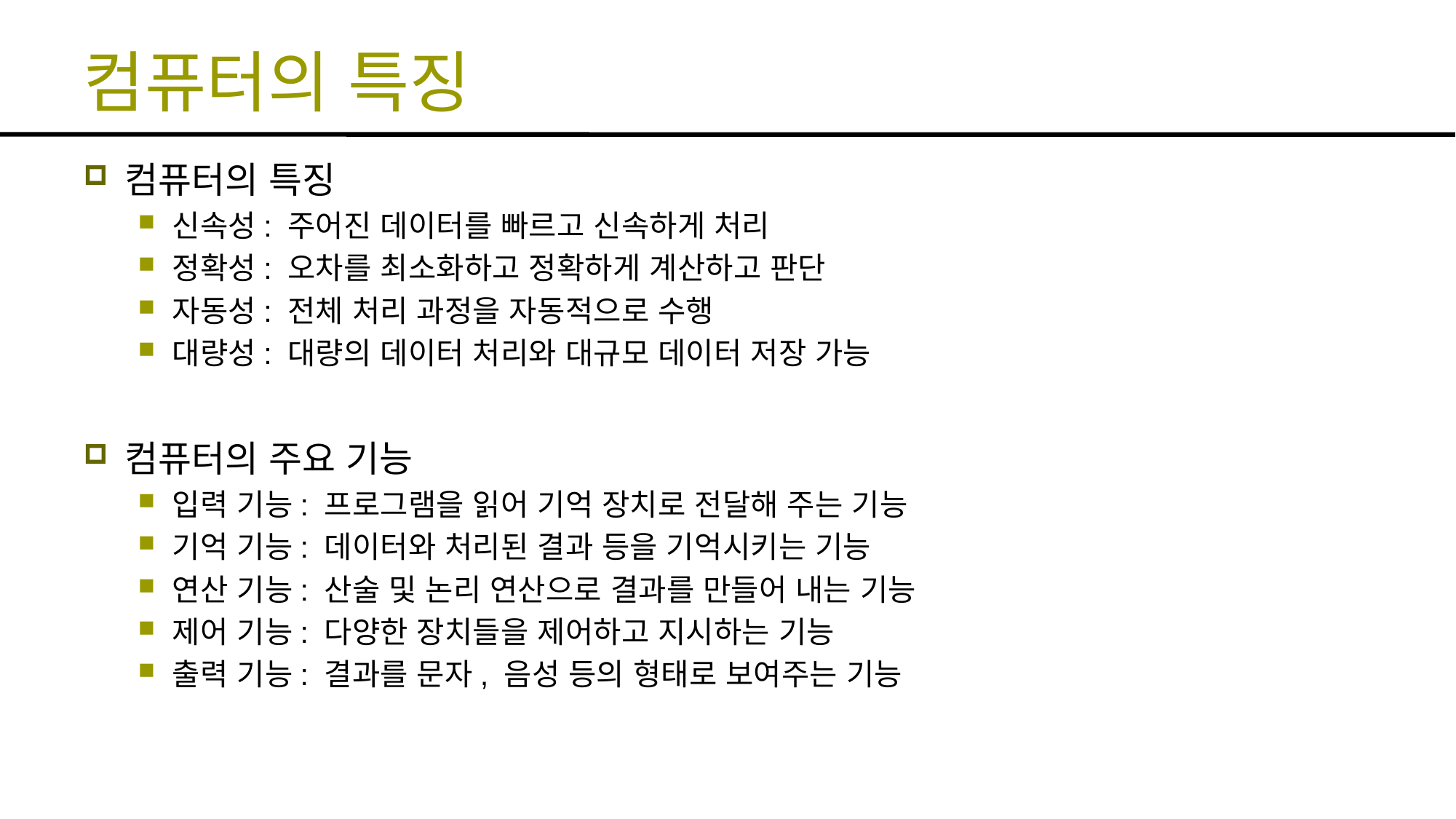

# 컴퓨터의 특징
컴퓨터의 특징
신속성: 주어진 데이터를 빠르고 신속하게 처리
정확성: 오차를 최소화하고 정확하게 계산하고 판단
자동성: 전체 처리 과정을 자동적으로 수행
대량성: 대량의 데이터 처리와 대규모 데이터 저장 가능

컴퓨터의 주요 기능
입력 기능: 프로그램을 읽어 기억 장치로 전달해 주는 기능
기억 기능: 데이터와 처리된 결과 등을 기억시키는 기능
연산 기능: 산술 및 논리 연산으로 결과를 만들어 내는 기능
제어 기능: 다양한 장치들을 제어하고 지시하는 기능
출력 기능: 결과를 문자, 음성 등의 형태로 보여주는 기능